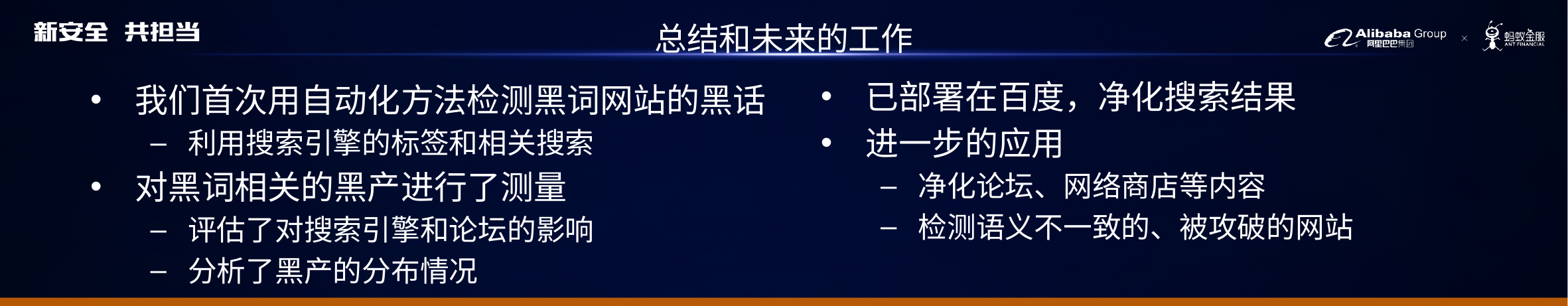

# 总结和未来的工作
已部署在百度，净化搜索结果
进一步的应用
净化论坛、网络商店等内容
检测语义不一致的、被攻破的网站
我们首次用自动化方法检测黑词网站的黑话
利用搜索引擎的标签和相关搜索
对黑词相关的黑产进行了测量
评估了对搜索引擎和论坛的影响
分析了黑产的分布情况